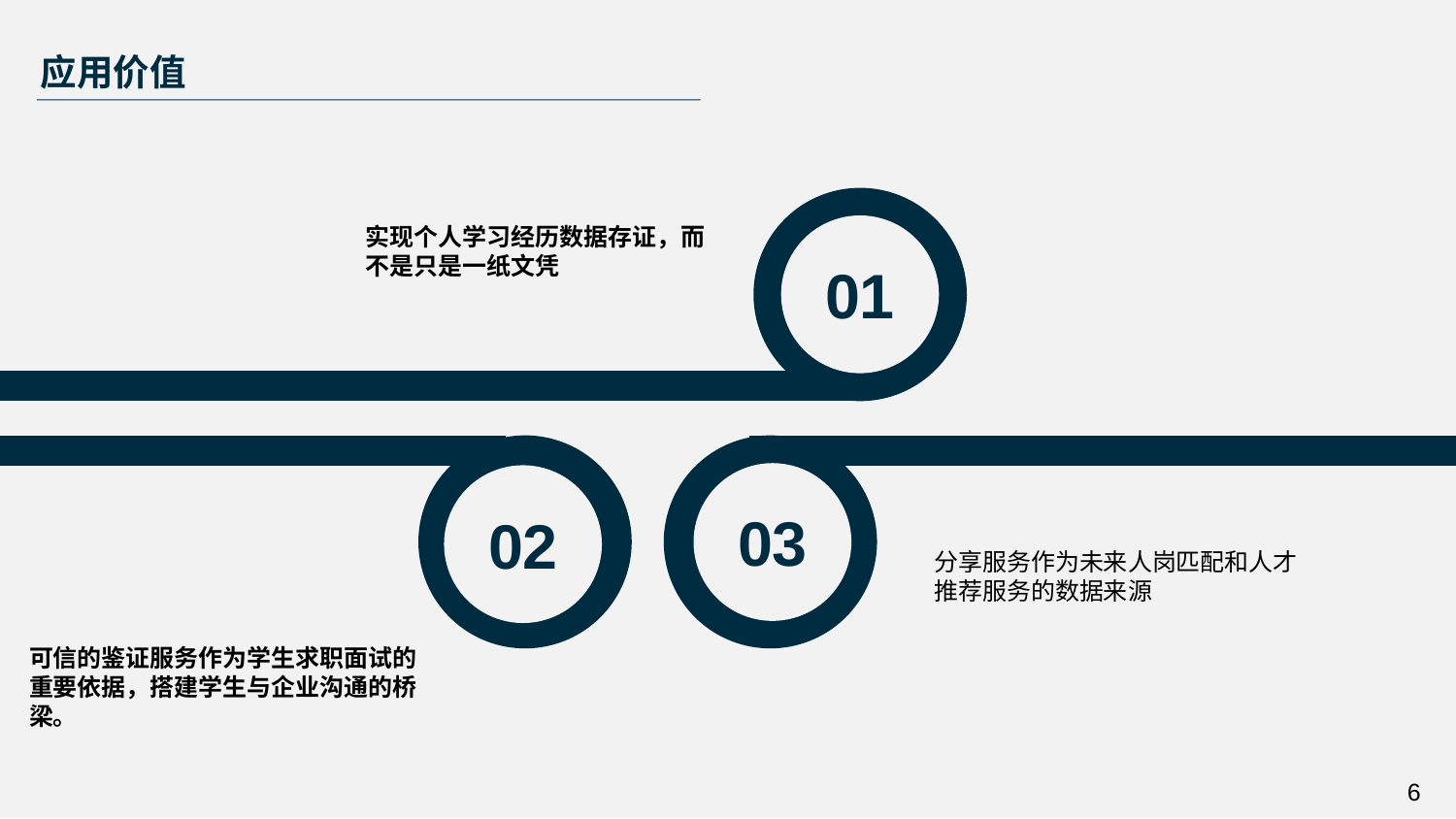

应用价值

01
实现个人学习经历数据存证，而不是只是一纸文凭

02

03
分享服务作为未来人岗匹配和人才推荐服务的数据来源
可信的鉴证服务作为学生求职面试的重要依据，搭建学生与企业沟通的桥梁。
6